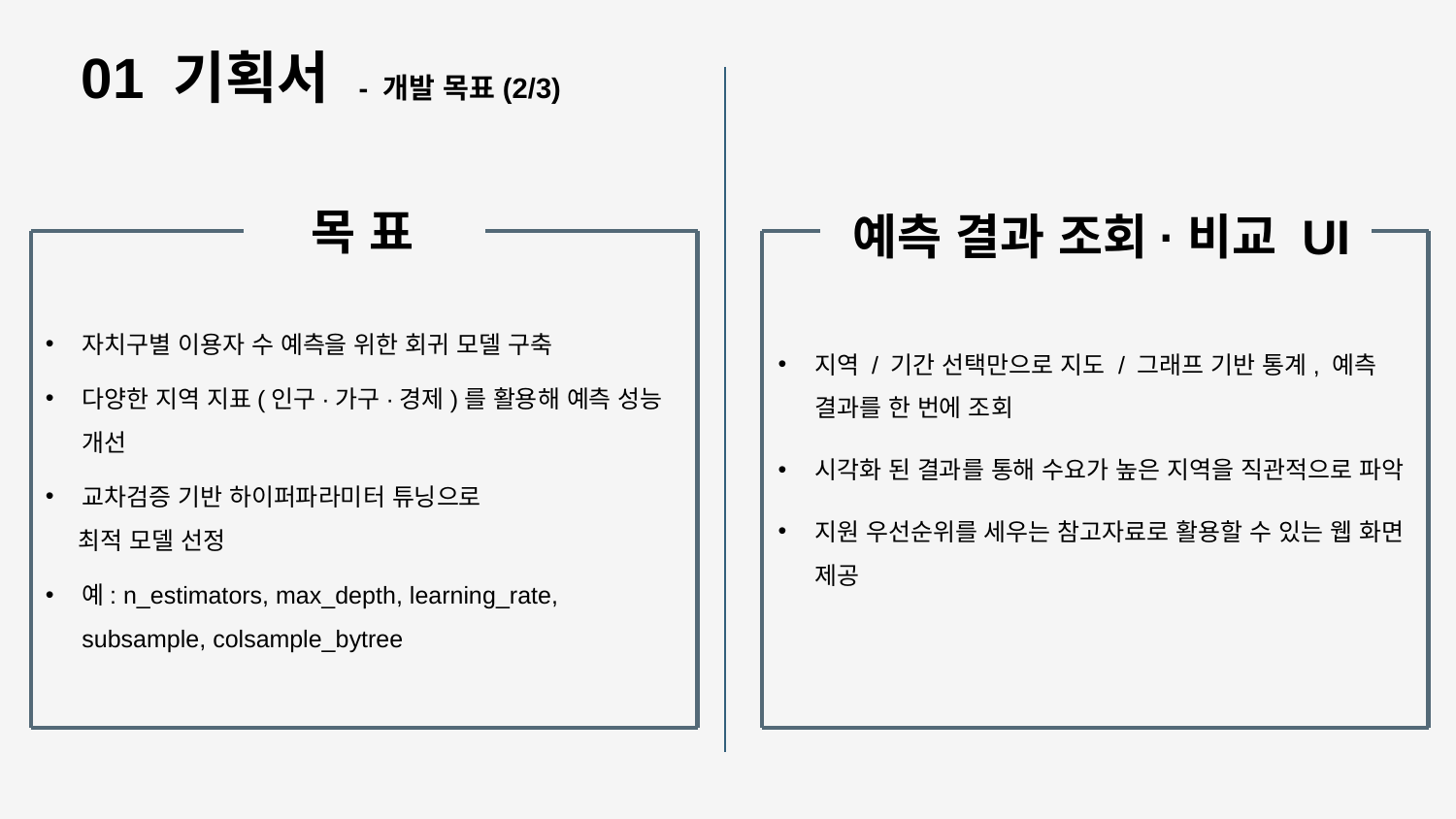

01 기획서 - 개발 목표(2/3)

목 표
예측 결과 조회·비교 UI
자치구별 이용자 수 예측을 위한 회귀 모델 구축

다양한 지역 지표(인구·가구·경제)를 활용해 예측 성능 개선

교차검증 기반 하이퍼파라미터 튜닝으로
    최적 모델 선정

예: n_estimators, max_depth, learning_rate, subsample, colsample_bytree
지역 / 기간 선택만으로 지도 / 그래프 기반 통계, 예측 결과를 한 번에 조회

시각화 된 결과를 통해 수요가 높은 지역을 직관적으로 파악

지원 우선순위를 세우는 참고자료로 활용할 수 있는 웹 화면 제공